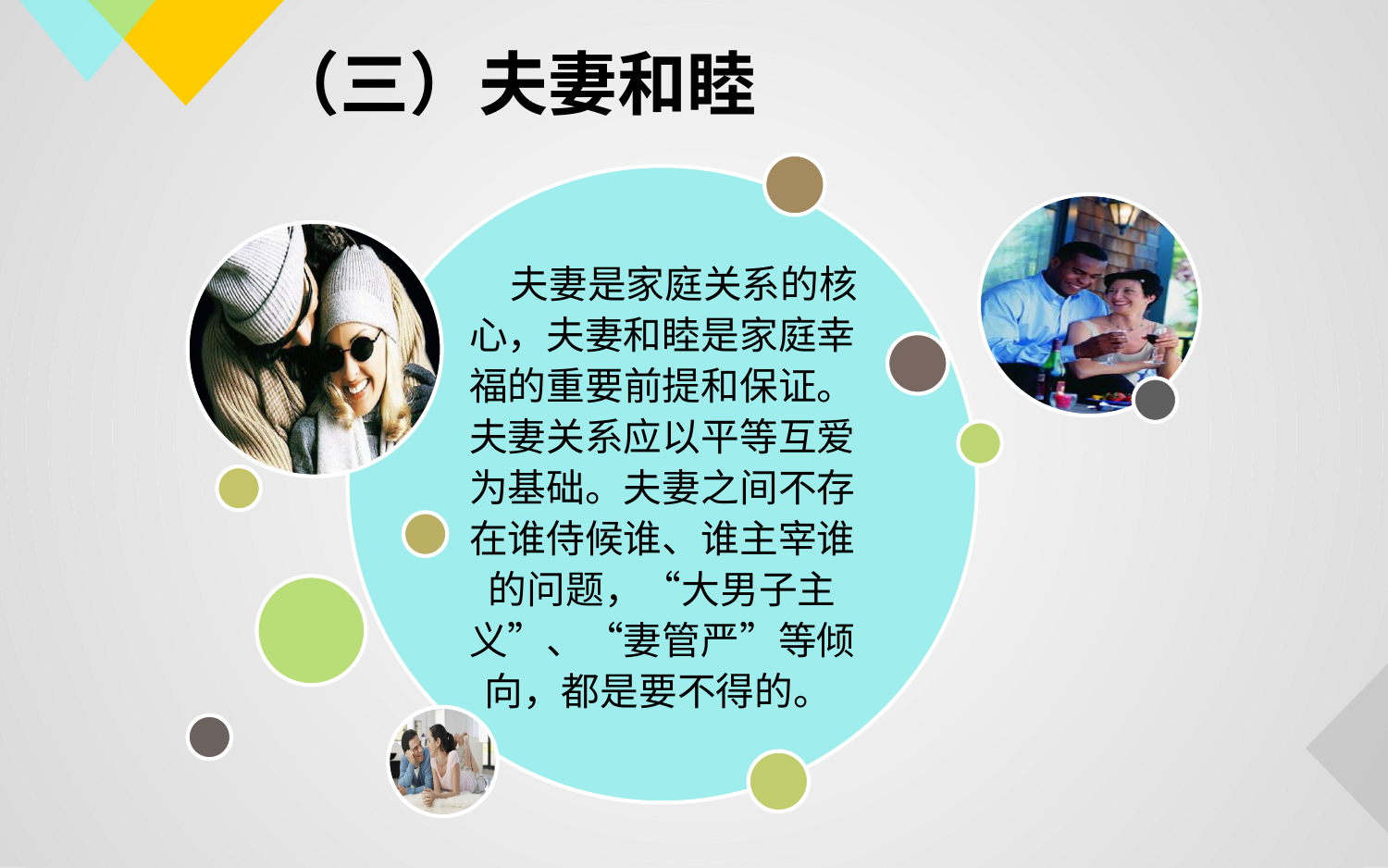

# （三）夫妻和睦
    夫妻是家庭关系的核心，夫妻和睦是家庭幸福的重要前提和保证。夫妻关系应以平等互爱为基础。夫妻之间不存在谁侍候谁、谁主宰谁的问题，“大男子主义”、“妻管严”等倾向，都是要不得的。